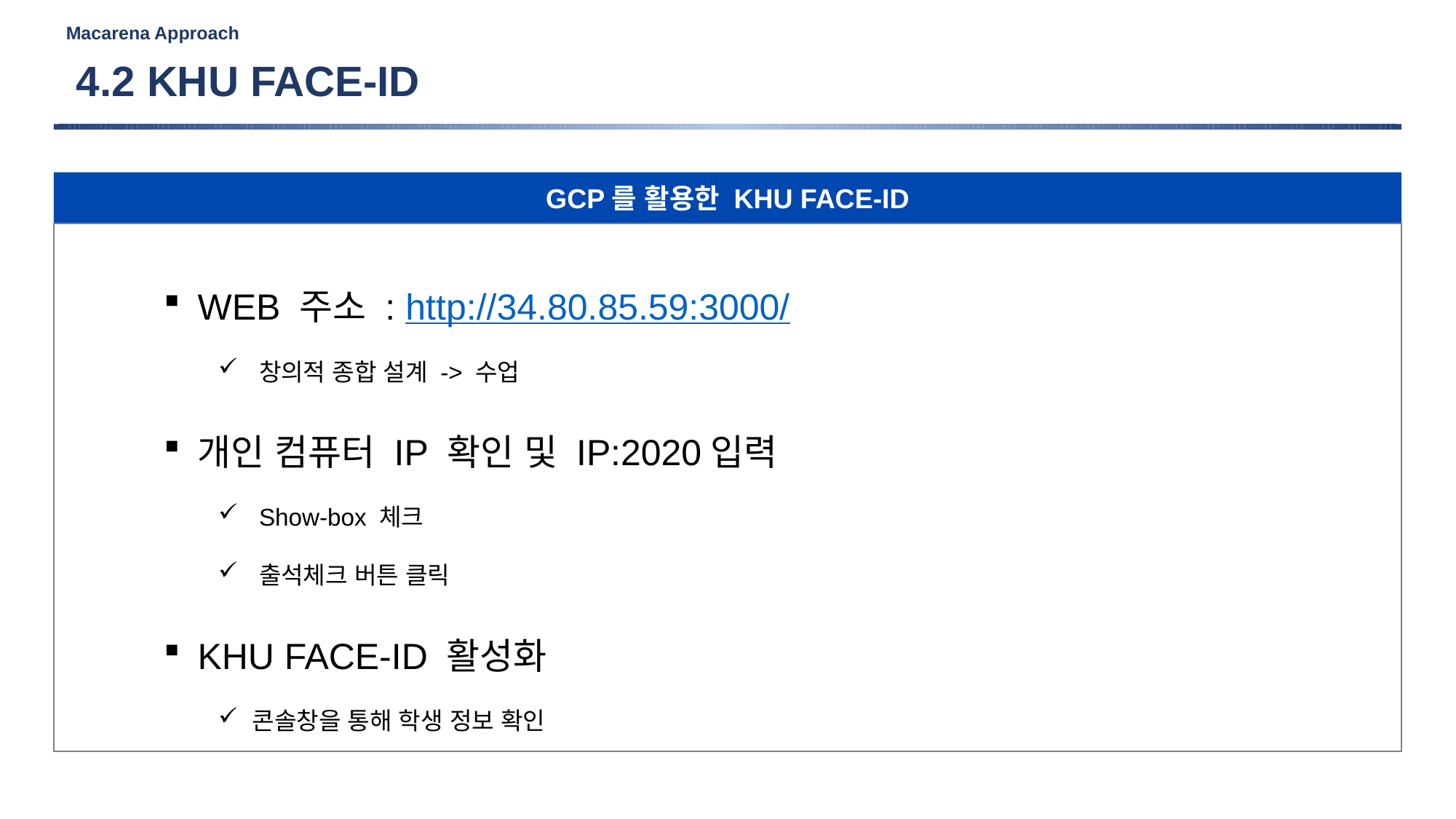

Macarena Approach
4.2 KHU FACE-ID

GCP를 활용한 KHU FACE-ID

WEB 주소 : http://34.80.85.59:3000/
창의적 종합 설계 -> 수업
개인 컴퓨터 IP 확인 및 IP:2020입력
Show-box 체크
출석체크 버튼 클릭
KHU FACE-ID 활성화
콘솔창을 통해 학생 정보 확인